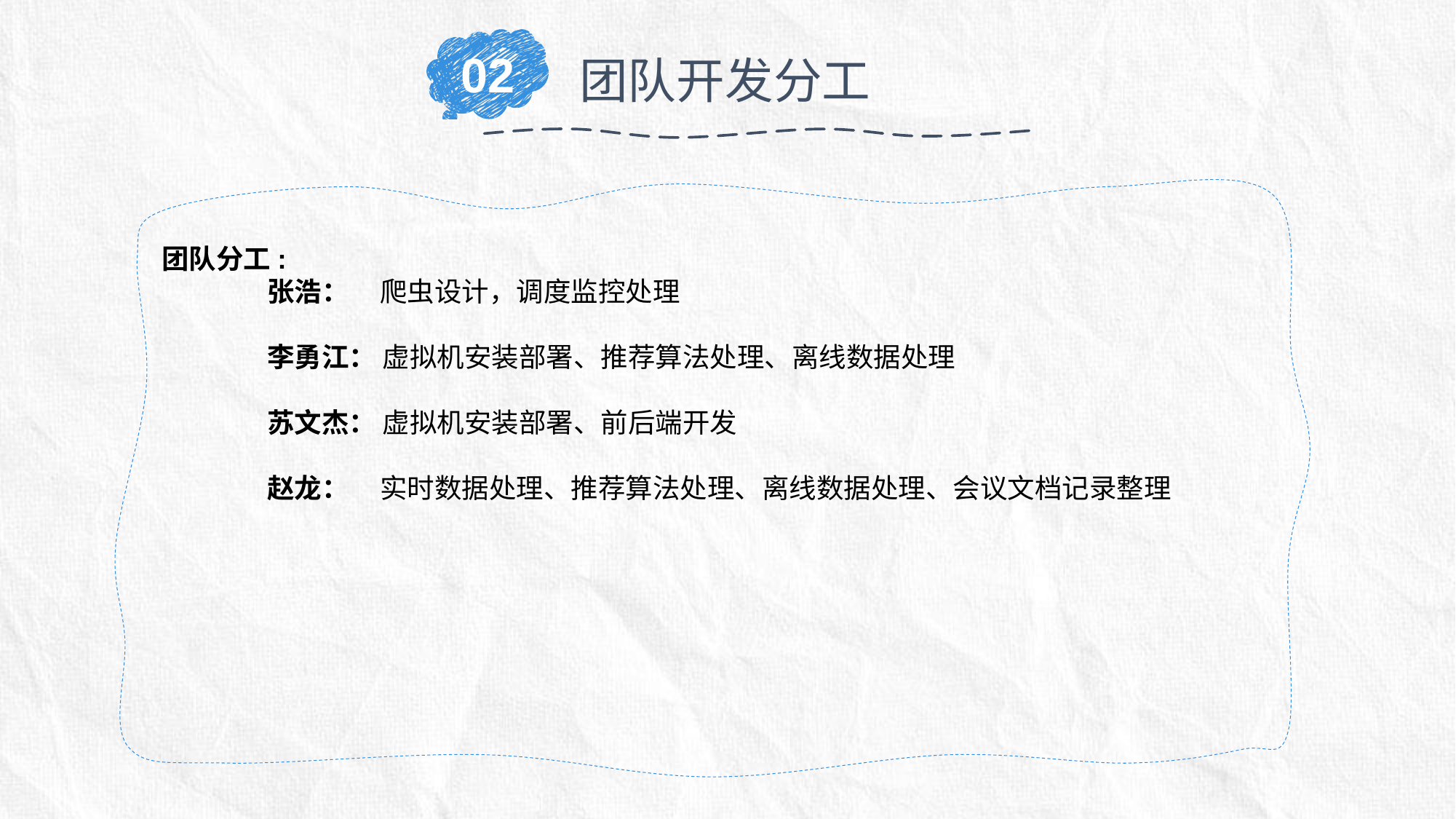

02
团队开发分工

团队分工:
                张浩：     爬虫设计，调度监控处理

                李勇江： 虚拟机安装部署、推荐算法处理、离线数据处理

                苏文杰： 虚拟机安装部署、前后端开发

                赵龙：     实时数据处理、推荐算法处理、离线数据处理、会议文档记录整理